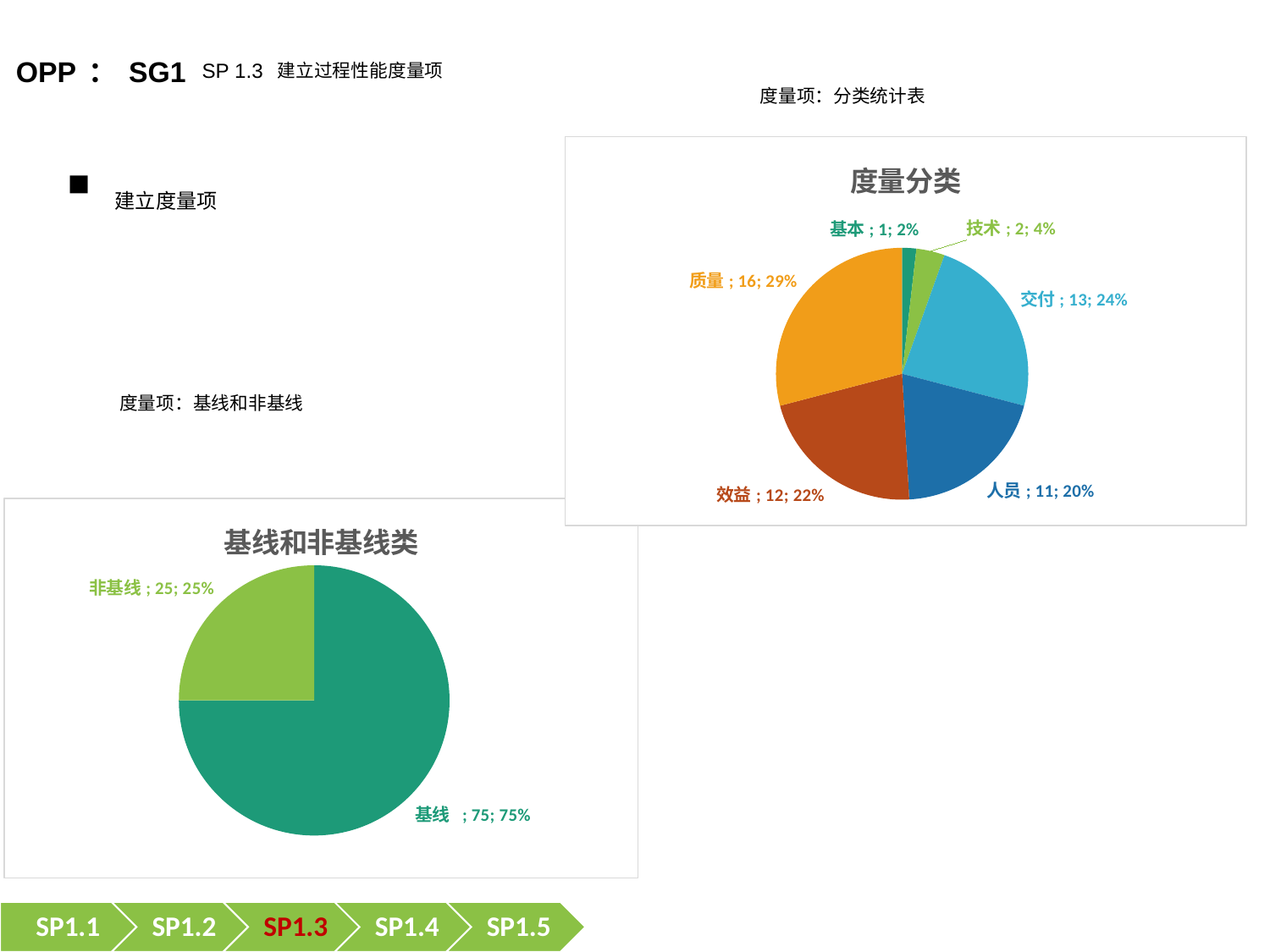

OPP：SG1  SP 1.3 建立过程性能度量项
度量项：分类统计表

### Chart: 度量分类

| Category |  |
|---|---|
| 基本 | 1.0 |
| 技术 | 2.0 |
| 交付 | 13.0 |
| 人员 | 11.0 |
| 效益 | 12.0 |
| 质量 | 16.0 |
建立度量项
度量项：基线和非基线

### Chart: 基线和非基线类

| Category |  |
|---|---|
| 基线   | 75.0 |
| 非基线 | 25.0 |
SP1.1
SP1.2
SP1.3
SP1.4
SP1.5